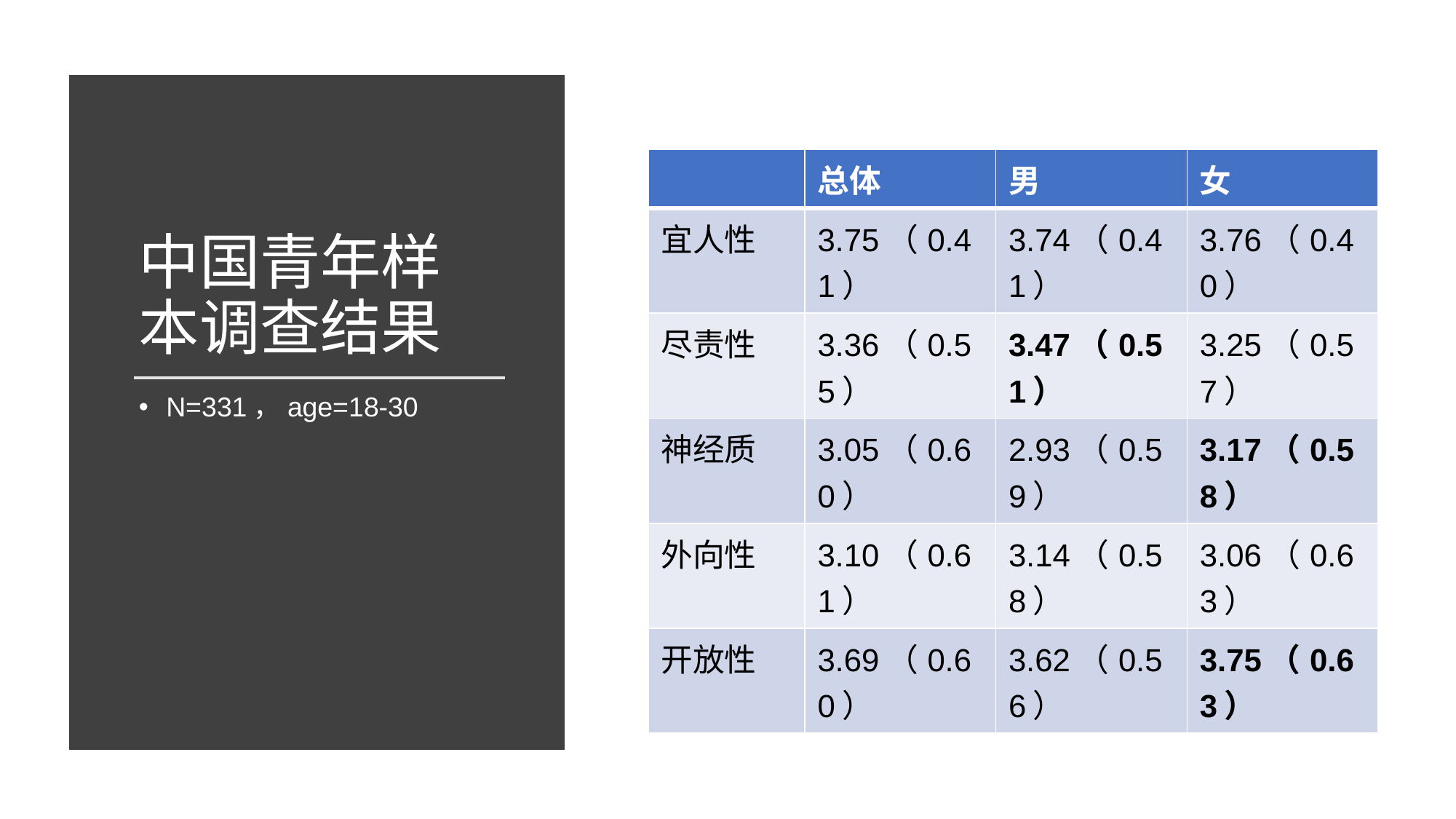

# 中国青年样本调查结果
|  | 总体 | 男 | 女 |
| --- | --- | --- | --- |
| 宜人性 | 3.75（0.41） | 3.74（0.41） | 3.76（0.40） |
| 尽责性 | 3.36（0.55） | 3.47（0.51） | 3.25（0.57） |
| 神经质 | 3.05（0.60） | 2.93（0.59） | 3.17（0.58） |
| 外向性 | 3.10（0.61） | 3.14（0.58） | 3.06（0.63） |
| 开放性 | 3.69（0.60） | 3.62（0.56） | 3.75（0.63） |
N=331，age=18-30